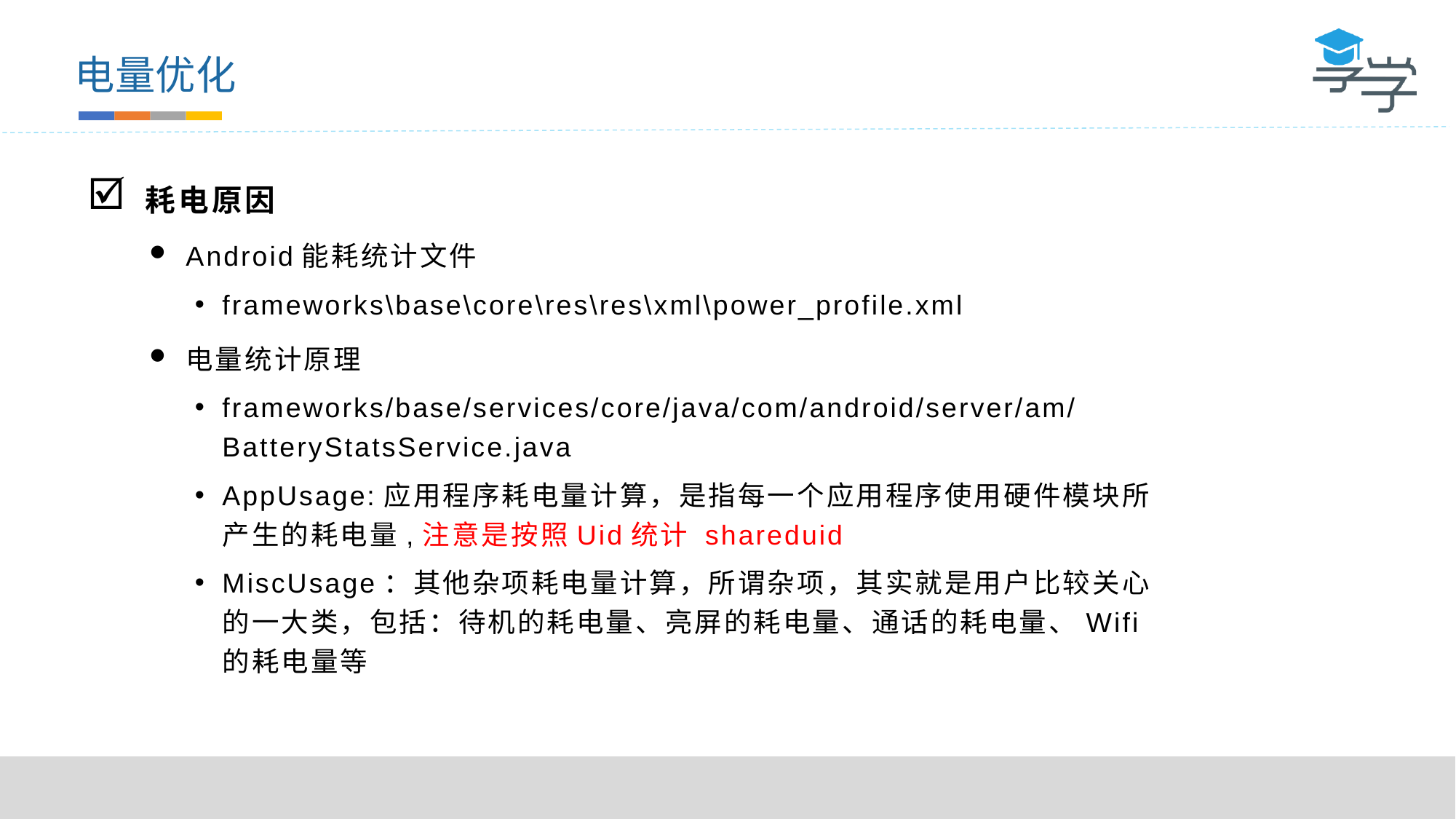

电量优化

耗电原因
Android能耗统计文件
frameworks\base\core\res\res\xml\power_profile.xml
电量统计原理
frameworks/base/services/core/java/com/android/server/am/BatteryStatsService.java
AppUsage:应用程序耗电量计算，是指每一个应用程序使用硬件模块所产生的耗电量,注意是按照Uid统计 shareduid
MiscUsage：其他杂项耗电量计算，所谓杂项，其实就是用户比较关心的一大类，包括：待机的耗电量、亮屏的耗电量、通话的耗电量、Wifi的耗电量等